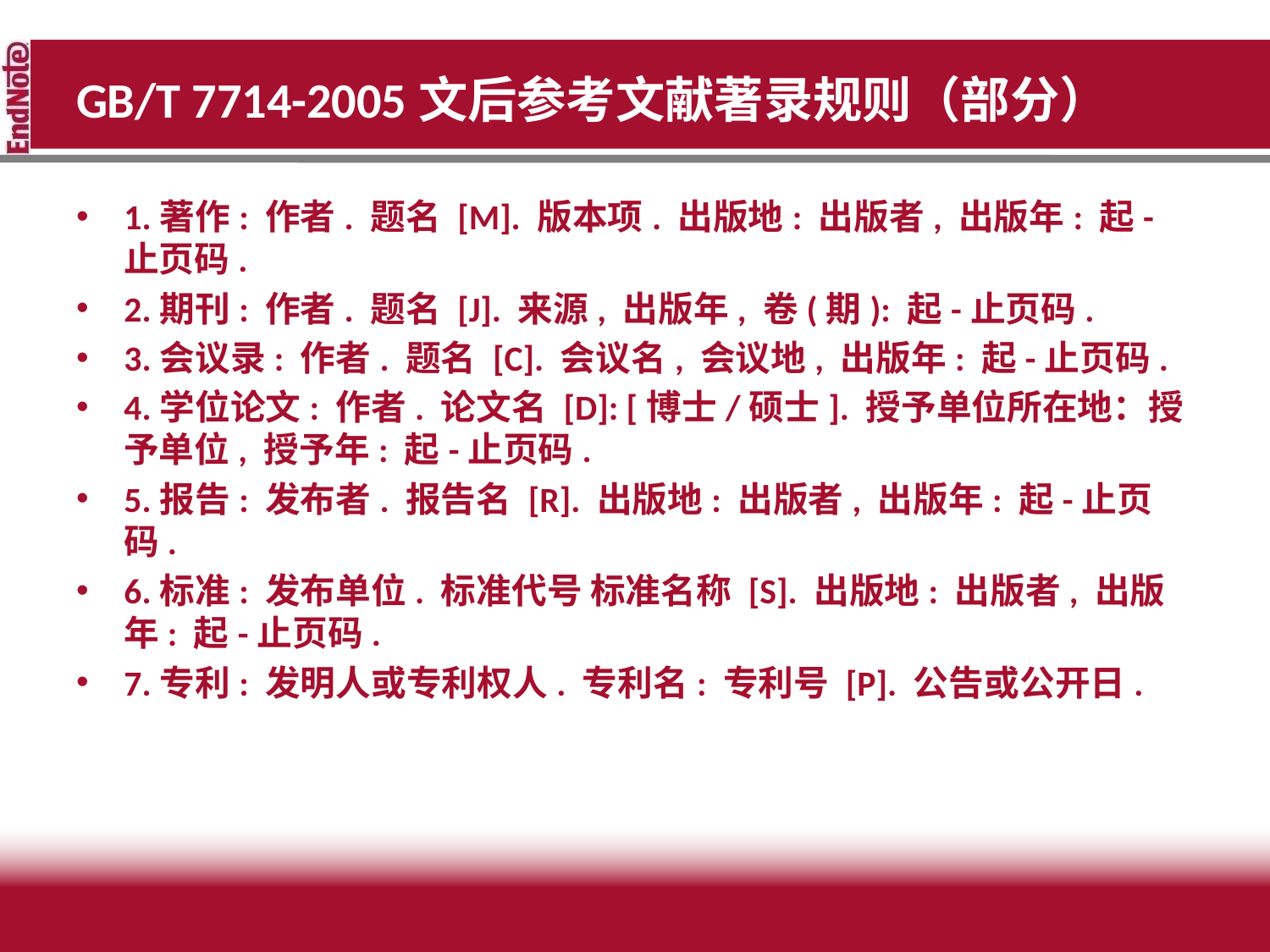

# GB/T 7714-2005文后参考文献著录规则（部分）
1.著作: 作者. 题名 [M]. 版本项. 出版地: 出版者, 出版年: 起-止页码.
2.期刊: 作者. 题名 [J]. 来源, 出版年, 卷(期): 起-止页码.
3.会议录: 作者. 题名 [C]. 会议名, 会议地, 出版年: 起-止页码.
4.学位论文: 作者. 论文名 [D]: [博士/硕士]. 授予单位所在地：授予单位, 授予年: 起-止页码.
5.报告: 发布者. 报告名 [R]. 出版地: 出版者, 出版年: 起-止页码.
6.标准: 发布单位. 标准代号 标准名称 [S]. 出版地: 出版者, 出版年: 起-止页码.
7.专利: 发明人或专利权人. 专利名: 专利号 [P]. 公告或公开日.